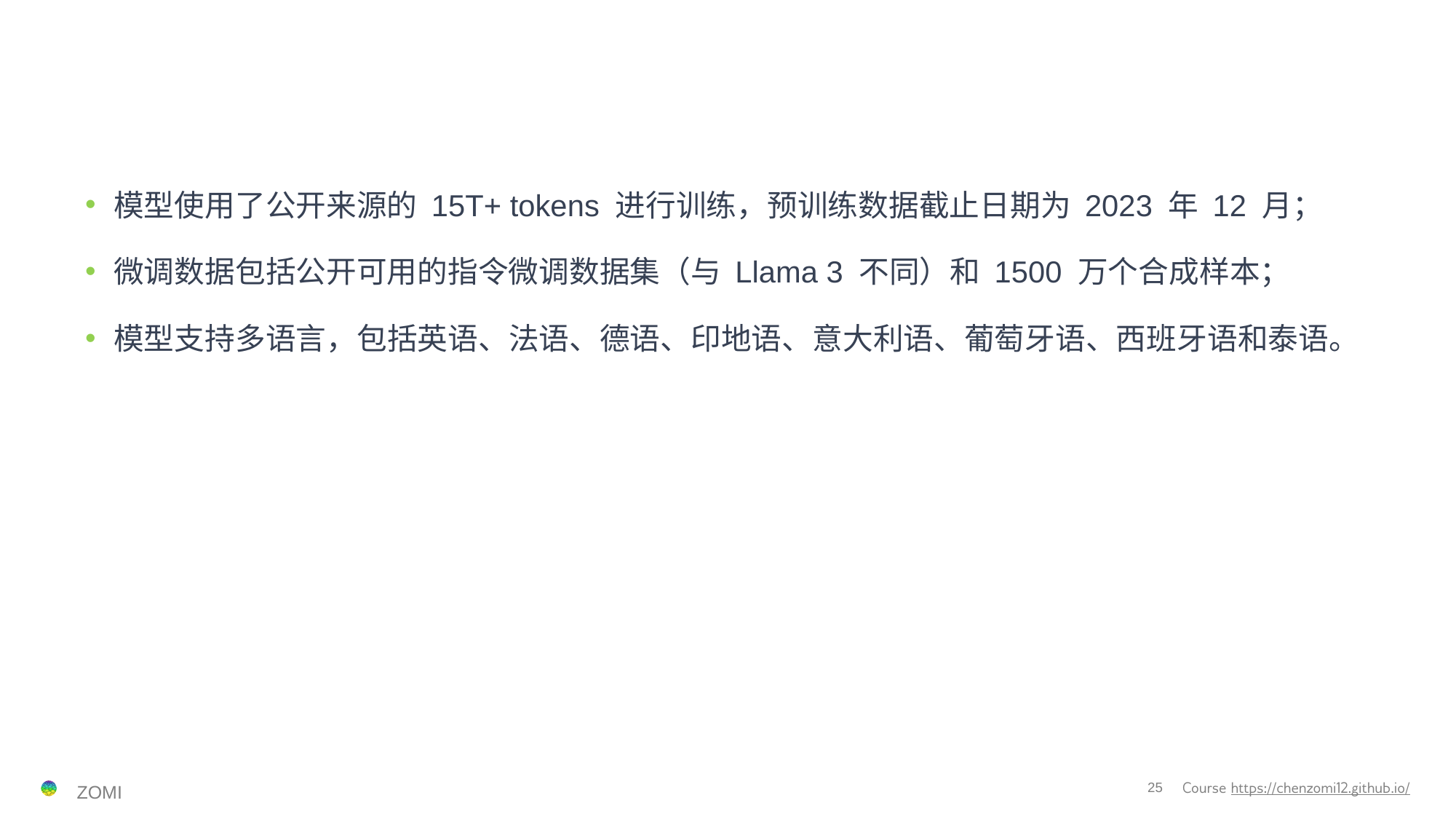

#
模型使用了公开来源的 15T+ tokens 进行训练，预训练数据截止日期为 2023 年 12 月；
微调数据包括公开可用的指令微调数据集（与 Llama 3 不同）和 1500 万个合成样本；
模型支持多语言，包括英语、法语、德语、印地语、意大利语、葡萄牙语、西班牙语和泰语。